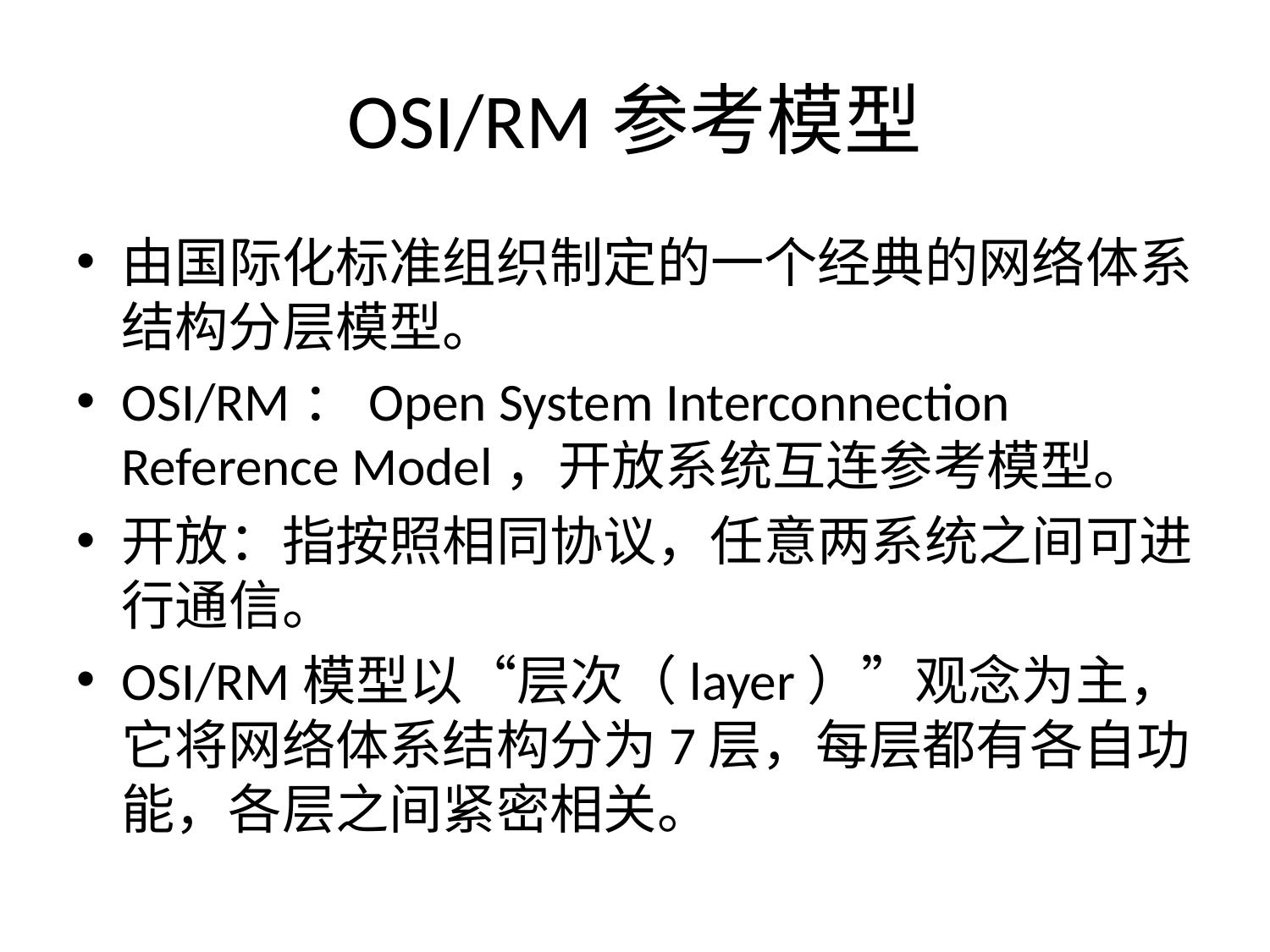

# OSI/RM参考模型
由国际化标准组织制定的一个经典的网络体系结构分层模型。
OSI/RM：Open System Interconnection Reference Model，开放系统互连参考模型。
开放：指按照相同协议，任意两系统之间可进行通信。
OSI/RM模型以“层次（layer）”观念为主，它将网络体系结构分为7层，每层都有各自功能，各层之间紧密相关。